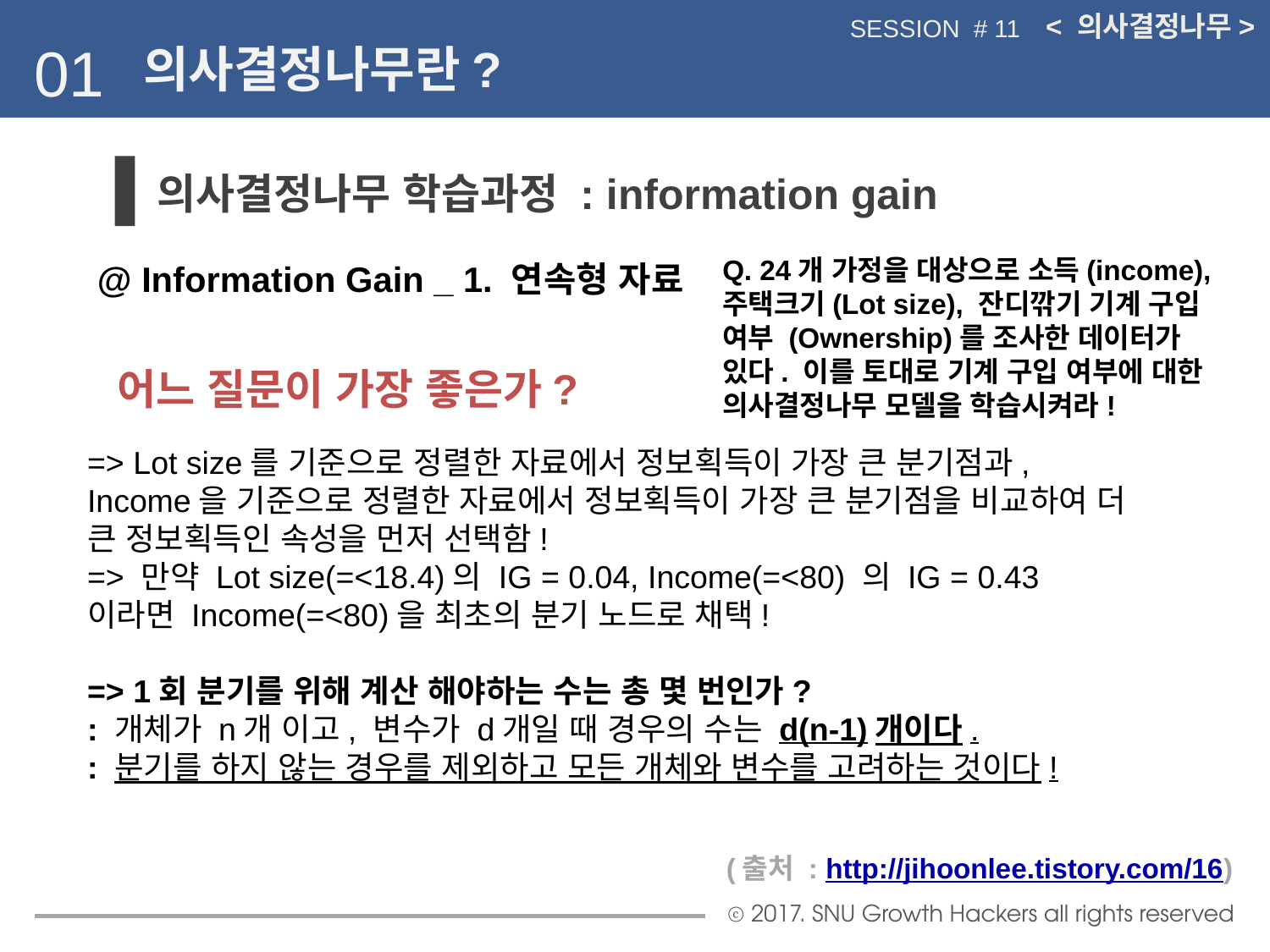

< 의사결정나무>
SESSION  # 11
01
의사결정나무란?

의사결정나무 학습과정 : information gain
Q. 24개 가정을 대상으로 소득(income), 주택크기(Lot size), 잔디깎기 기계 구입 여부 (Ownership)를 조사한 데이터가 있다. 이를 토대로 기계 구입 여부에 대한 의사결정나무 모델을 학습시켜라!
@ Information Gain _ 1. 연속형 자료
 어느 질문이 가장 좋은가?

=> Lot size를 기준으로 정렬한 자료에서 정보획득이 가장 큰 분기점과, Income을 기준으로 정렬한 자료에서 정보획득이 가장 큰 분기점을 비교하여 더 큰 정보획득인 속성을 먼저 선택함!
=> 만약 Lot size(=<18.4)의 IG = 0.04, Income(=<80) 의 IG = 0.43 이라면 Income(=<80)을 최초의 분기 노드로 채택!

=> 1회 분기를 위해 계산 해야하는 수는 총 몇 번인가?
: 개체가 n개 이고, 변수가 d개일 때 경우의 수는 d(n-1)개이다.
: 분기를 하지 않는 경우를 제외하고 모든 개체와 변수를 고려하는 것이다!

(출처 : http://jihoonlee.tistory.com/16)

ⓒ 2017. SNU Growth Hackers all rights reserved